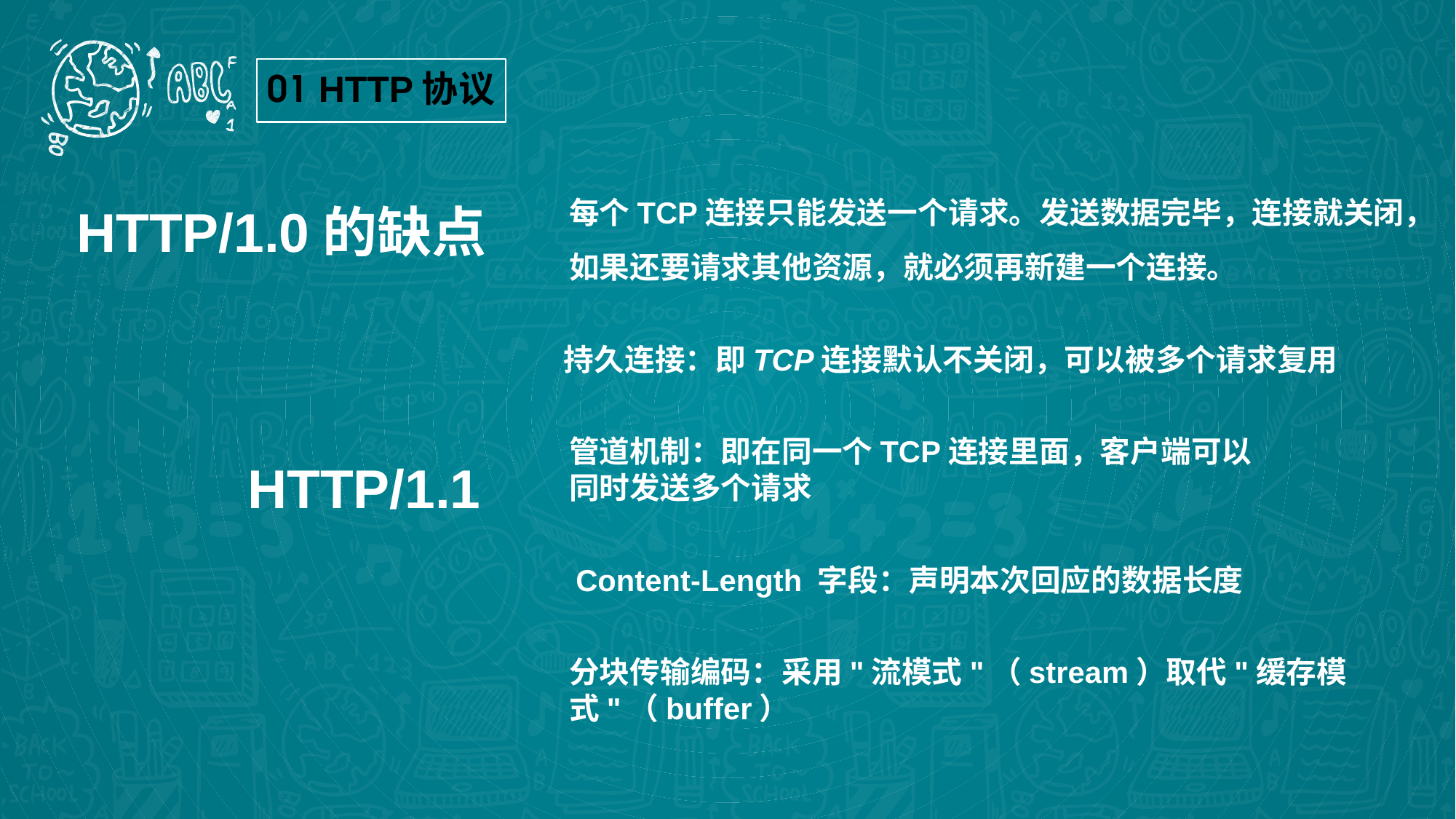

01 HTTP协议
每个TCP连接只能发送一个请求。发送数据完毕，连接就关闭，如果还要请求其他资源，就必须再新建一个连接。
HTTP/1.0的缺点
持久连接：即TCP连接默认不关闭，可以被多个请求复用
管道机制：即在同一个TCP连接里面，客户端可以同时发送多个请求
HTTP/1.1
Content-Length 字段：声明本次回应的数据长度
分块传输编码：采用"流模式"（stream）取代"缓存模式"（buffer）